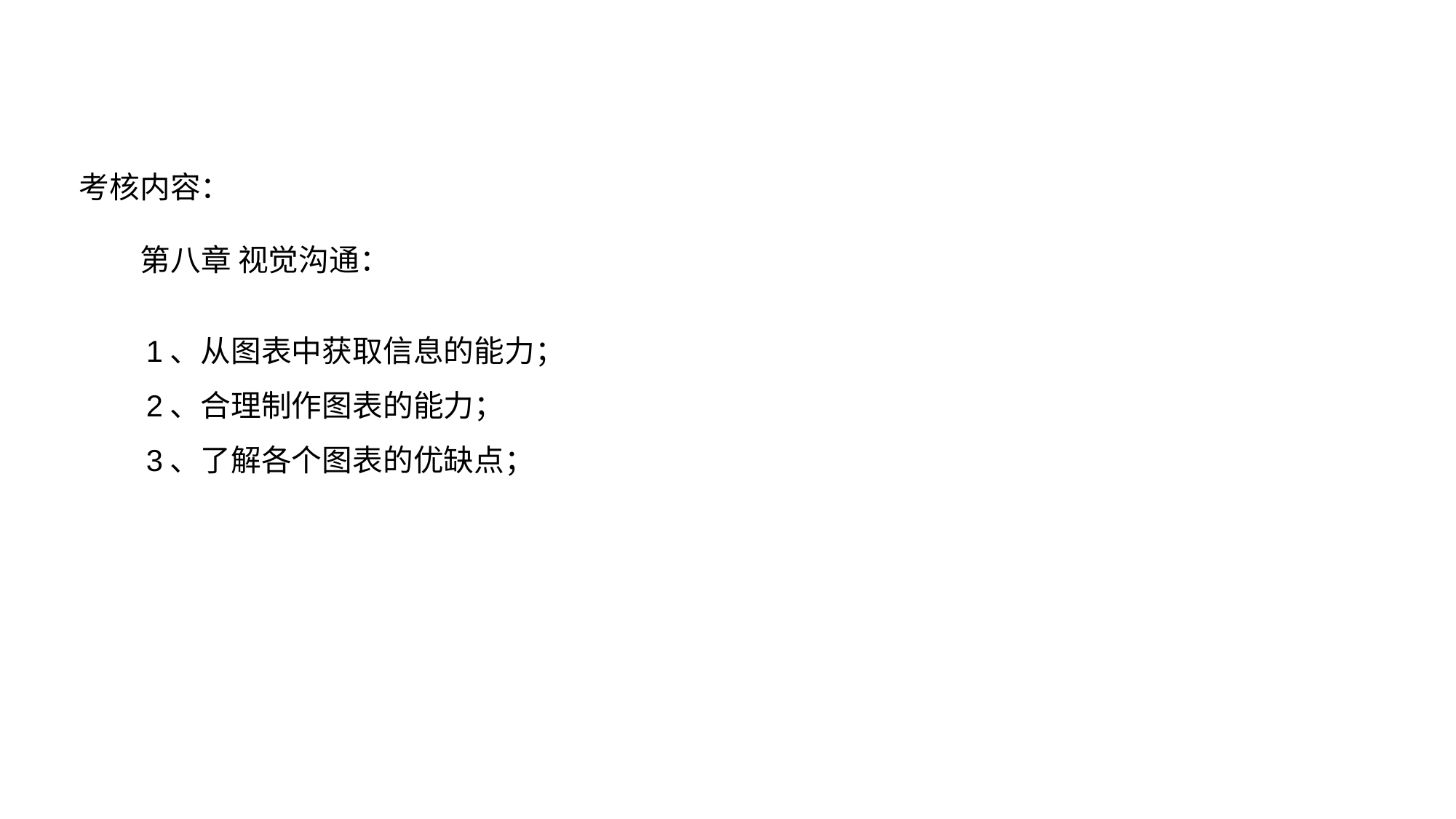

考核内容：

        第八章 视觉沟通：

        1、从图表中获取信息的能力；
        2、合理制作图表的能力；
        3、了解各个图表的优缺点；